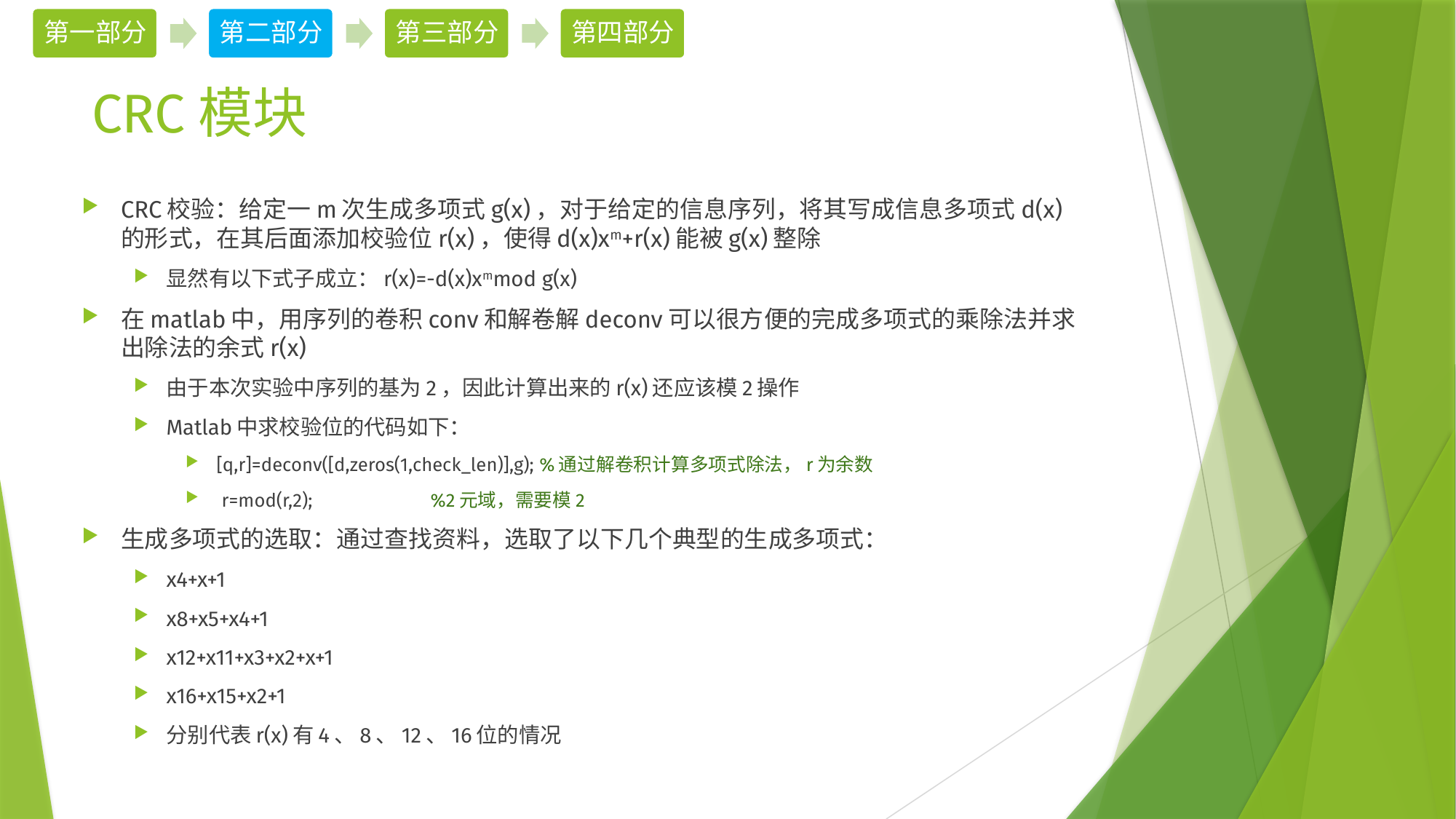

第一部分

第二部分

第三部分

第四部分
# CRC模块
CRC校验：给定一m次生成多项式g(x)，对于给定的信息序列，将其写成信息多项式d(x)的形式，在其后面添加校验位r(x)，使得d(x)xm+r(x)能被g(x)整除
显然有以下式子成立：r(x)=-d(x)xmmod g(x)
在matlab中，用序列的卷积conv和解卷解deconv可以很方便的完成多项式的乘除法并求出除法的余式r(x)
由于本次实验中序列的基为2，因此计算出来的r(x)还应该模2操作
Matlab中求校验位的代码如下：
 [q,r]=deconv([d,zeros(1,check_len)],g); %通过解卷积计算多项式除法，r为余数
  r=mod(r,2);                        %2元域，需要模2
生成多项式的选取：通过查找资料，选取了以下几个典型的生成多项式：
x4+x+1
x8+x5+x4+1
x12+x11+x3+x2+x+1
x16+x15+x2+1
分别代表r(x)有4、8、12、16位的情况